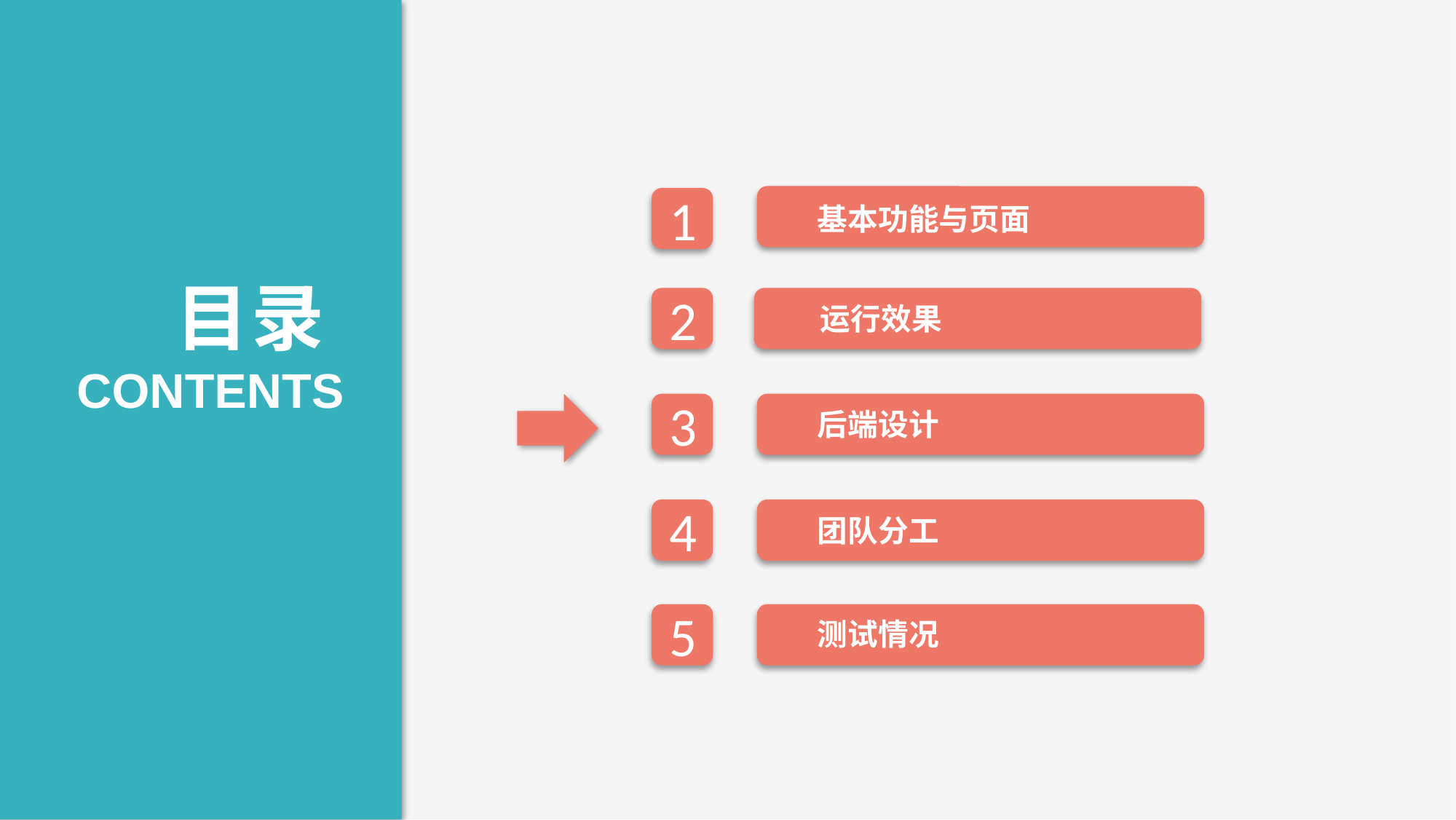

基本功能与页面
1
目录
CONTENTS
2

运行效果

3

后端设计
4

团队分工
5

测试情况